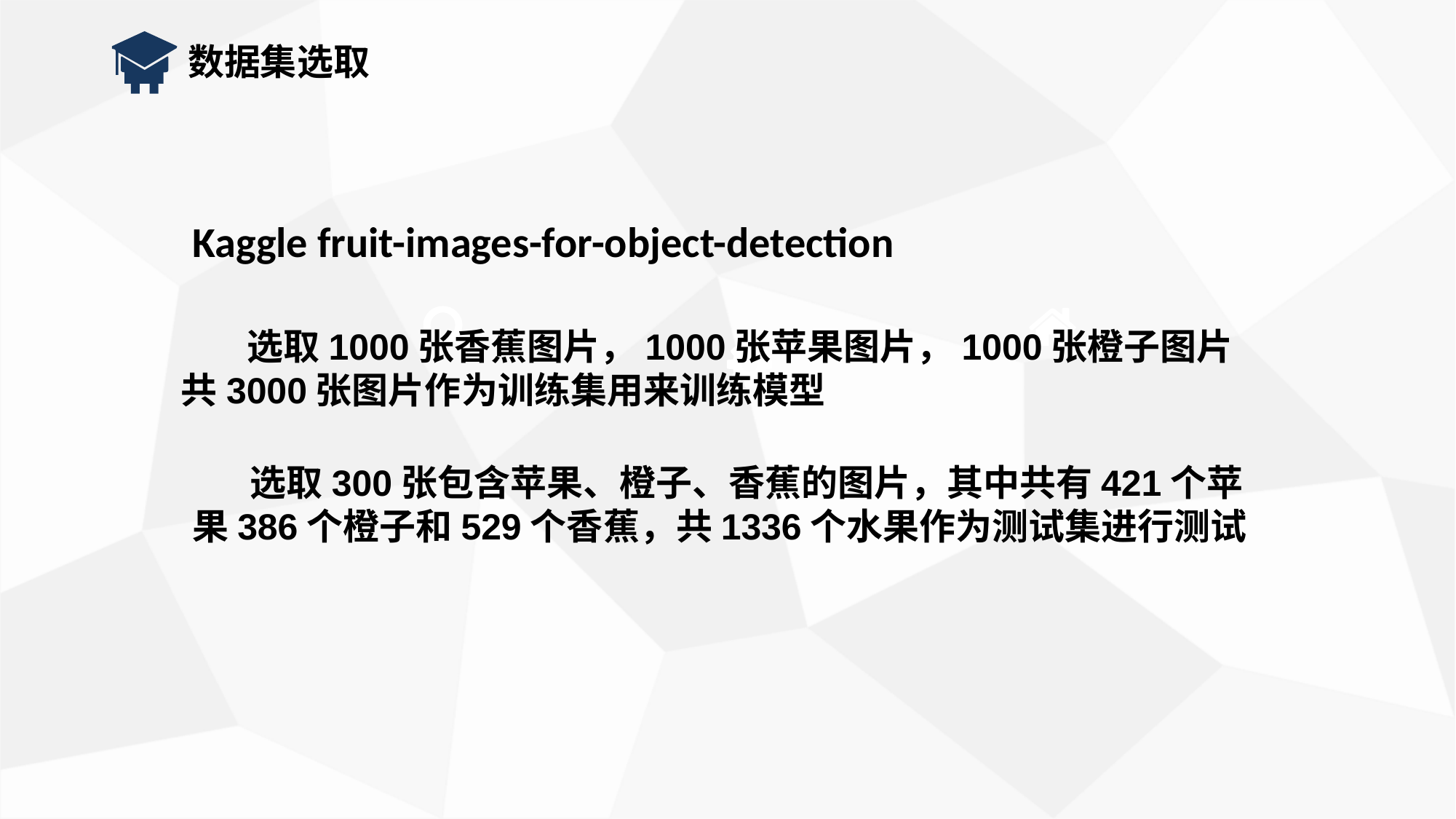

数据集选取
Kaggle fruit-images-for-object-detection

       选取1000张香蕉图片，1000张苹果图片，1000张橙子图片共3000张图片作为训练集用来训练模型

      选取300张包含苹果、橙子、香蕉的图片，其中共有421个苹果386个橙子和529个香蕉，共1336个水果作为测试集进行测试